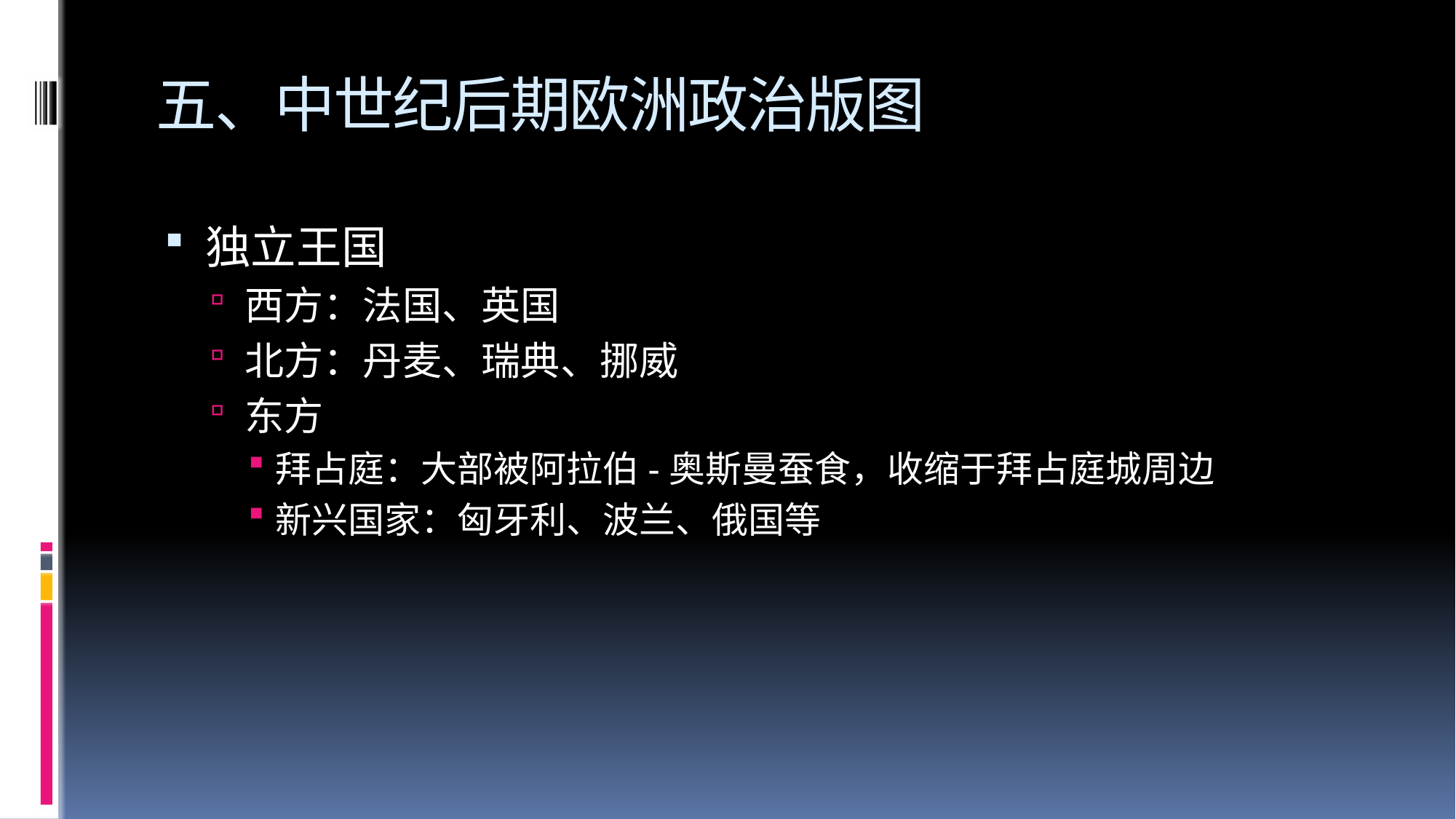

# 五、中世纪后期欧洲政治版图
独立王国
西方：法国、英国
北方：丹麦、瑞典、挪威
东方
拜占庭：大部被阿拉伯-奥斯曼蚕食，收缩于拜占庭城周边
新兴国家：匈牙利、波兰、俄国等